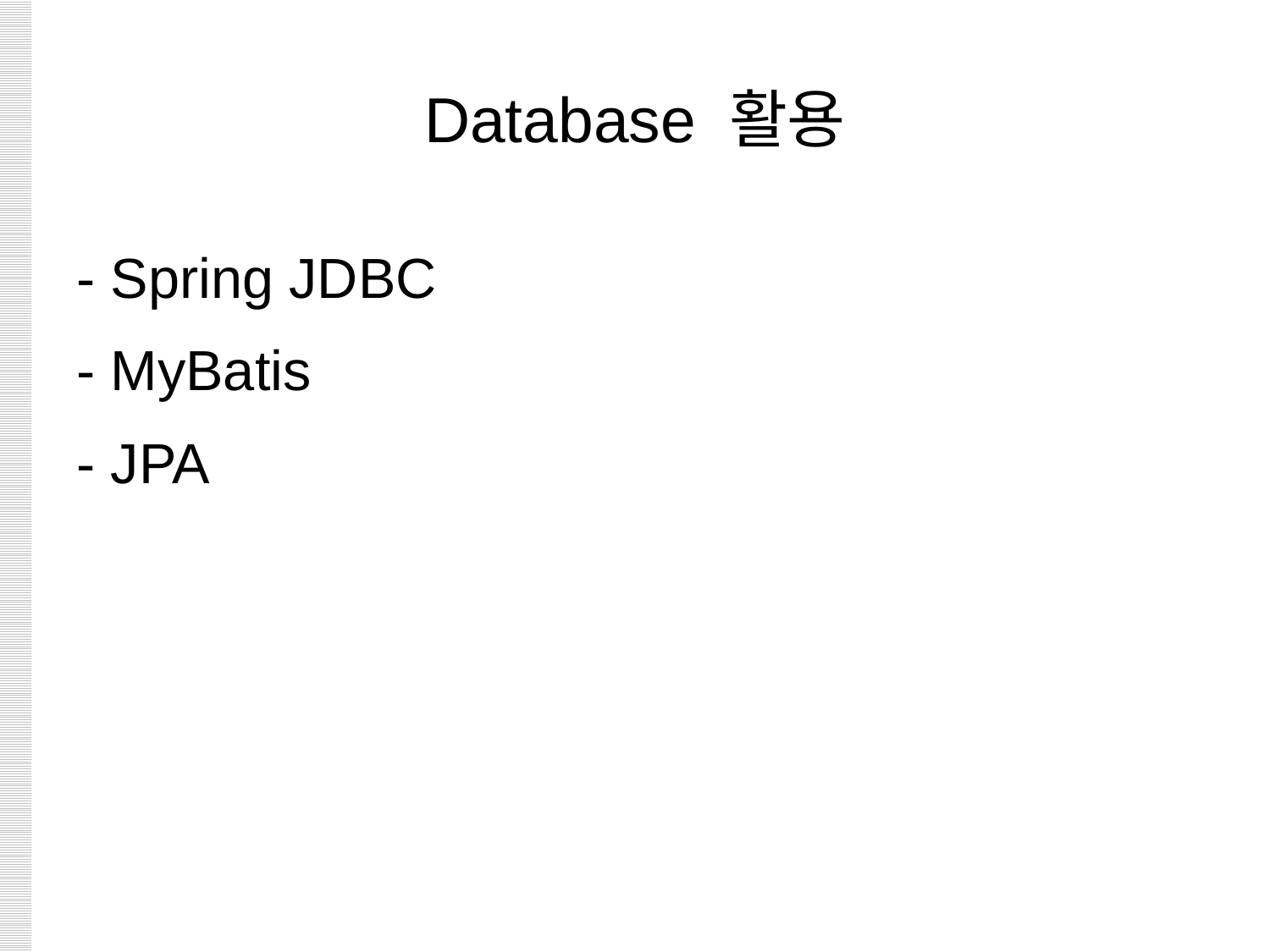

# Database 활용
- Spring JDBC
- MyBatis
- JPA